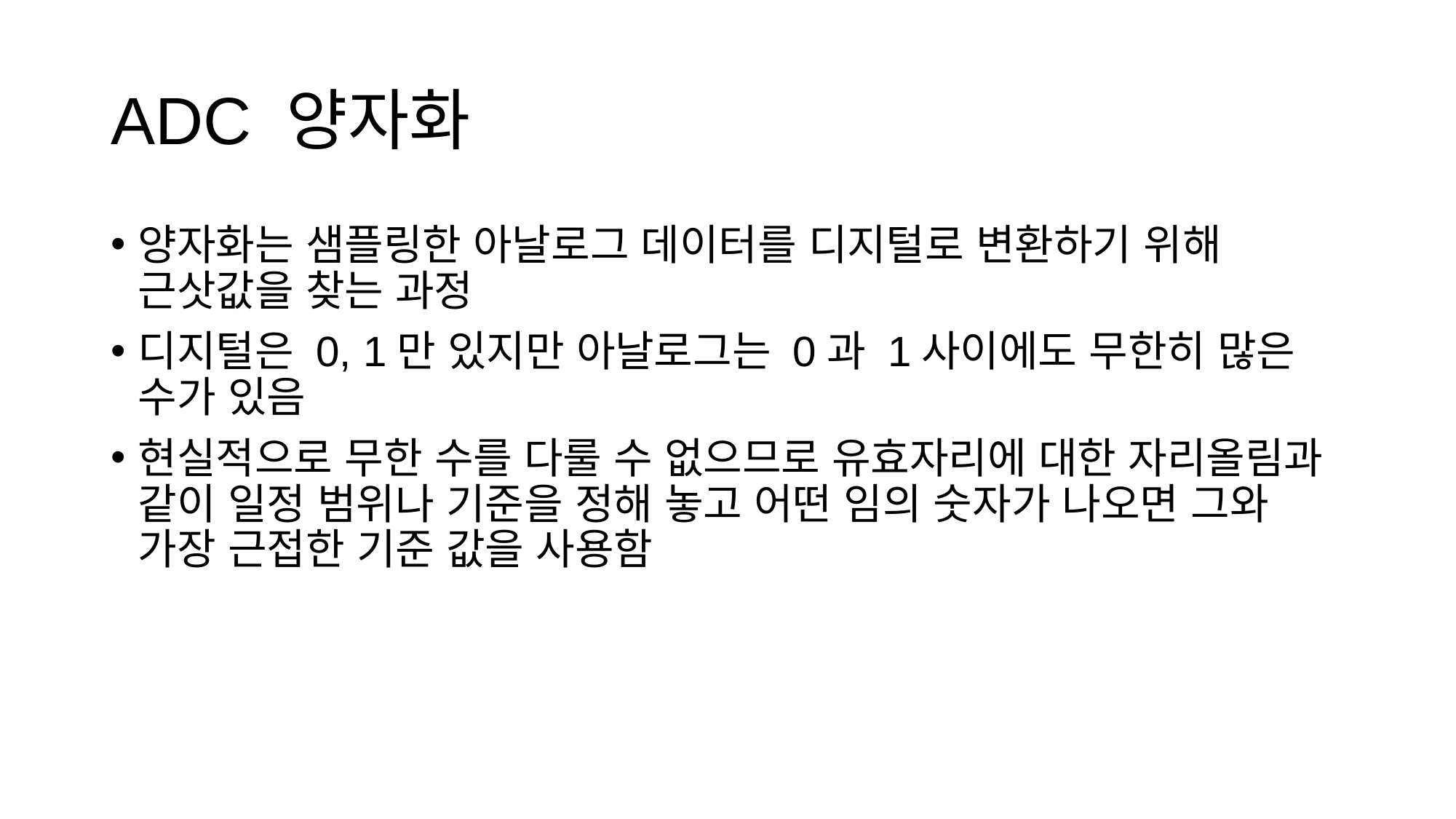

# ADC 양자화
양자화는 샘플링한 아날로그 데이터를 디지털로 변환하기 위해 근삿값을 찾는 과정
디지털은 0, 1만 있지만 아날로그는 0과 1사이에도 무한히 많은 수가 있음
현실적으로 무한 수를 다룰 수 없으므로 유효자리에 대한 자리올림과 같이 일정 범위나 기준을 정해 놓고 어떤 임의 숫자가 나오면 그와 가장 근접한 기준 값을 사용함